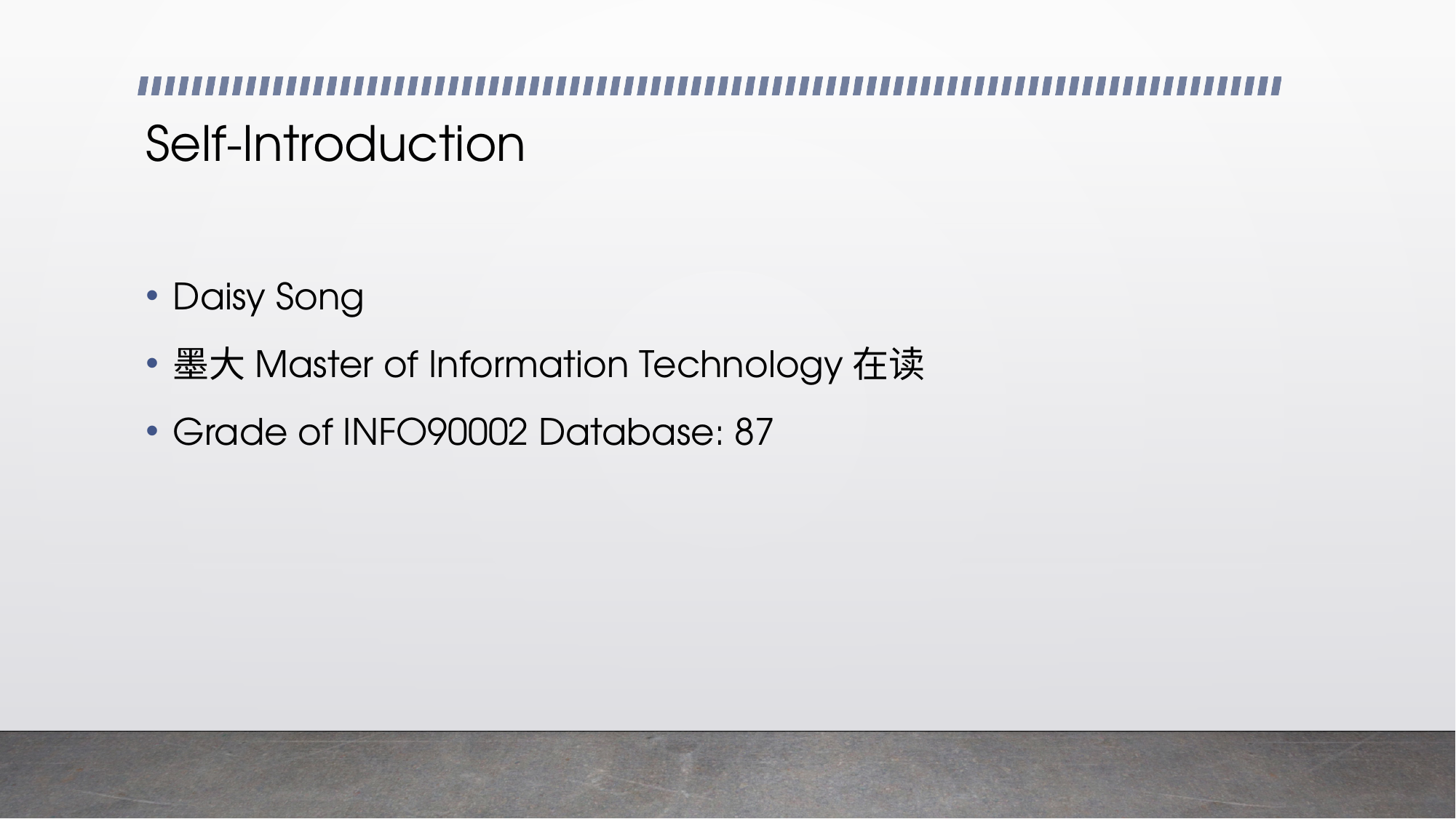

# Self-Introduction
Daisy Song
墨大Master of Information Technology在读
Grade of INFO90002 Database: 87